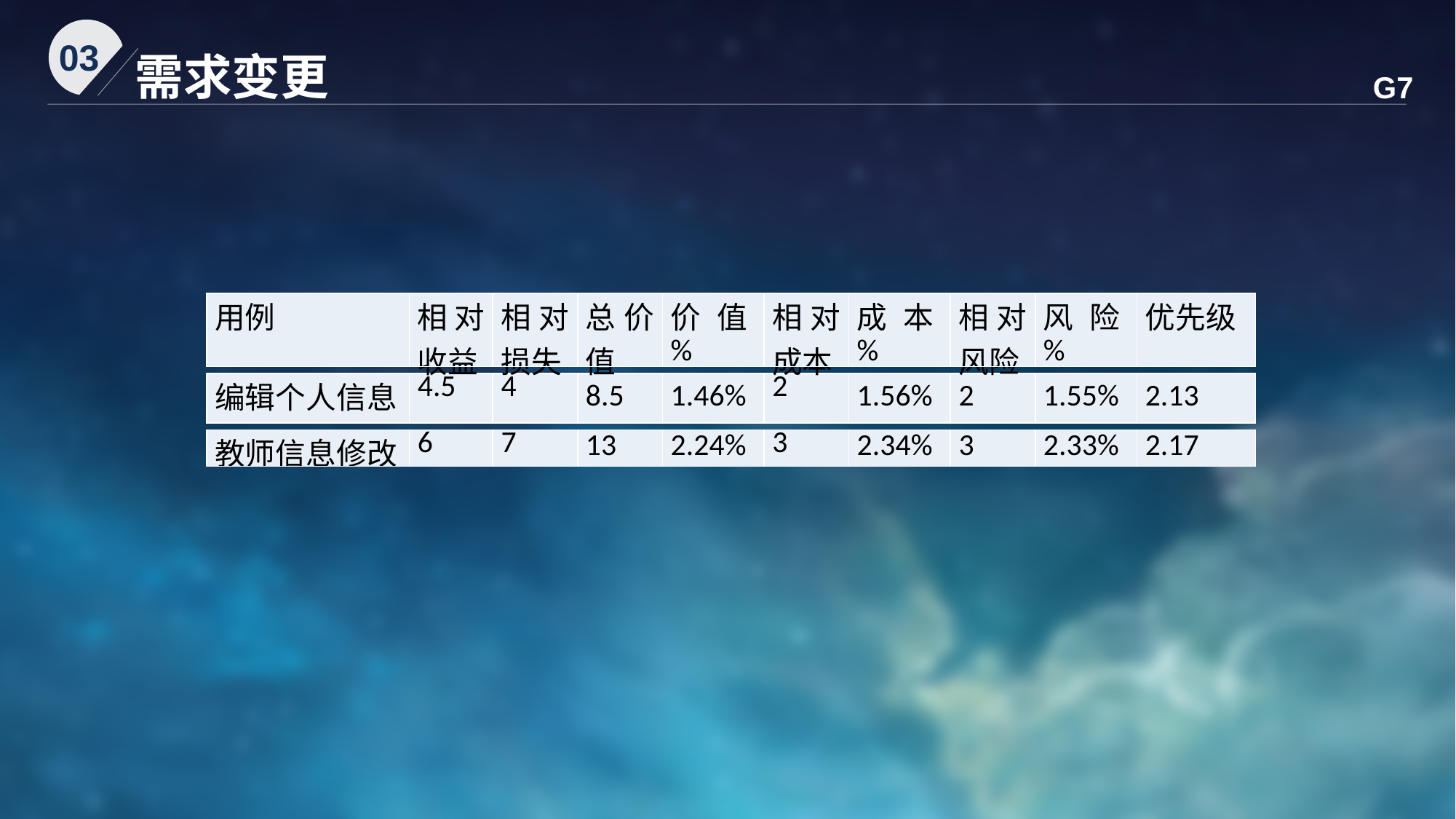

03
需求变更
G7
| 用例 | 相对收益 | 相对损失 | 总价值 | 价值% | 相对成本 | 成本% | 相对风险 | 风险% | 优先级 |
| --- | --- | --- | --- | --- | --- | --- | --- | --- | --- |
| 编辑个人信息 | 4.5 | 4 | 8.5 | 1.46% | 2 | 1.56% | 2 | 1.55% | 2.13 |
| --- | --- | --- | --- | --- | --- | --- | --- | --- | --- |
| 教师信息修改 | 6 | 7 | 13 | 2.24% | 3 | 2.34% | 3 | 2.33% | 2.17 |
| --- | --- | --- | --- | --- | --- | --- | --- | --- | --- |